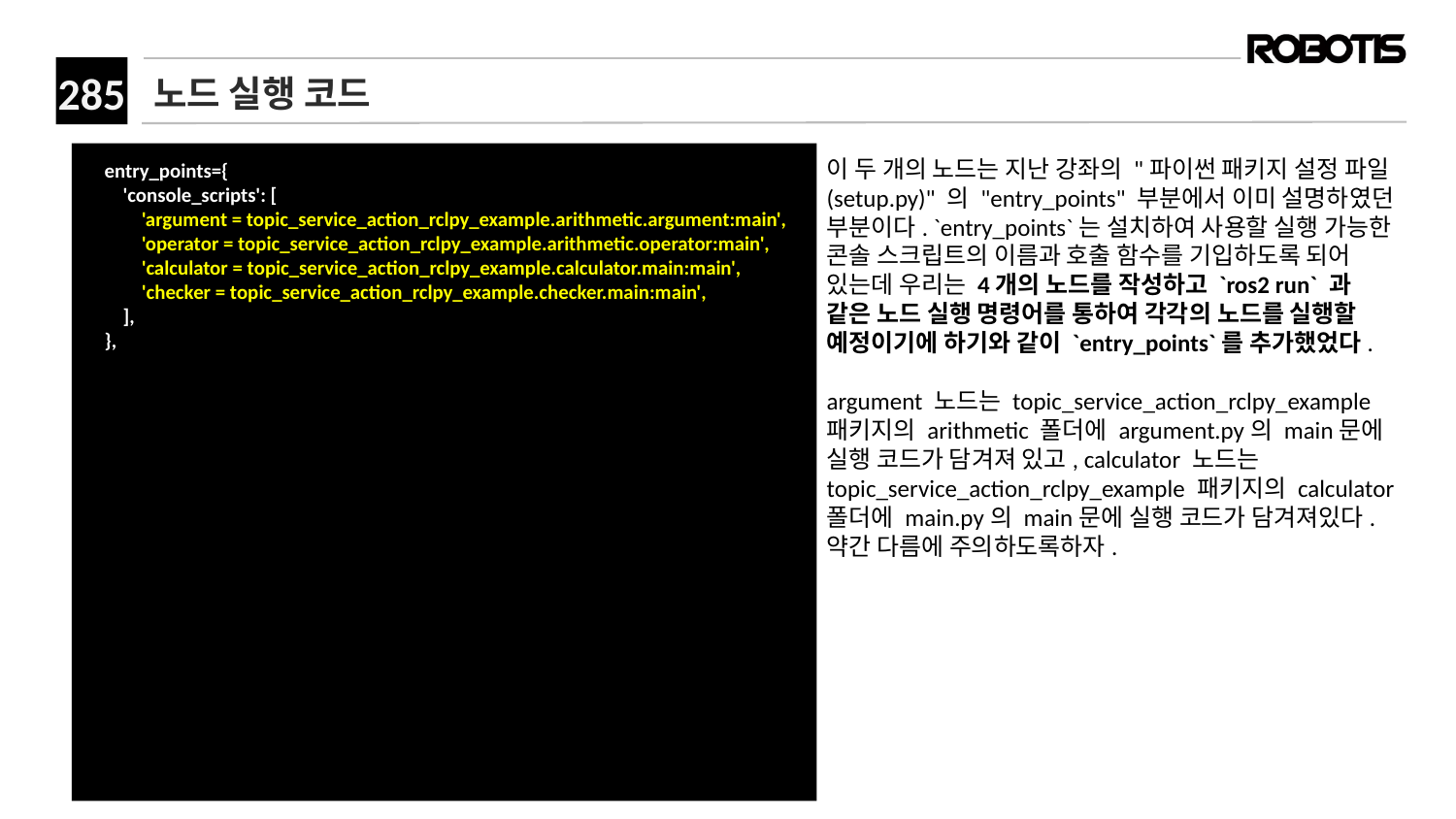

# 노드 실행 코드
    entry_points={
        'console_scripts': [
            'argument = topic_service_action_rclpy_example.arithmetic.argument:main',
            'operator = topic_service_action_rclpy_example.arithmetic.operator:main',
            'calculator = topic_service_action_rclpy_example.calculator.main:main',
            'checker = topic_service_action_rclpy_example.checker.main:main',
        ],
    },

이 두 개의 노드는 지난 강좌의 "파이썬 패키지 설정 파일 (setup.py)" 의 "entry_points" 부분에서 이미 설명하였던 부분이다. `entry_points`는 설치하여 사용할 실행 가능한 콘솔 스크립트의 이름과 호출 함수를 기입하도록 되어 있는데 우리는 4개의 노드를 작성하고 `ros2 run` 과 같은 노드 실행 명령어를 통하여 각각의 노드를 실행할 예정이기에 하기와 같이 `entry_points`를 추가했었다.

argument 노드는 topic_service_action_rclpy_example 패키지의 arithmetic 폴더에 argument.py의 main문에 실행 코드가 담겨져 있고, calculator 노드는 topic_service_action_rclpy_example 패키지의 calculator 폴더에 main.py의 main문에 실행 코드가 담겨져있다. 약간 다름에 주의하도록하자.